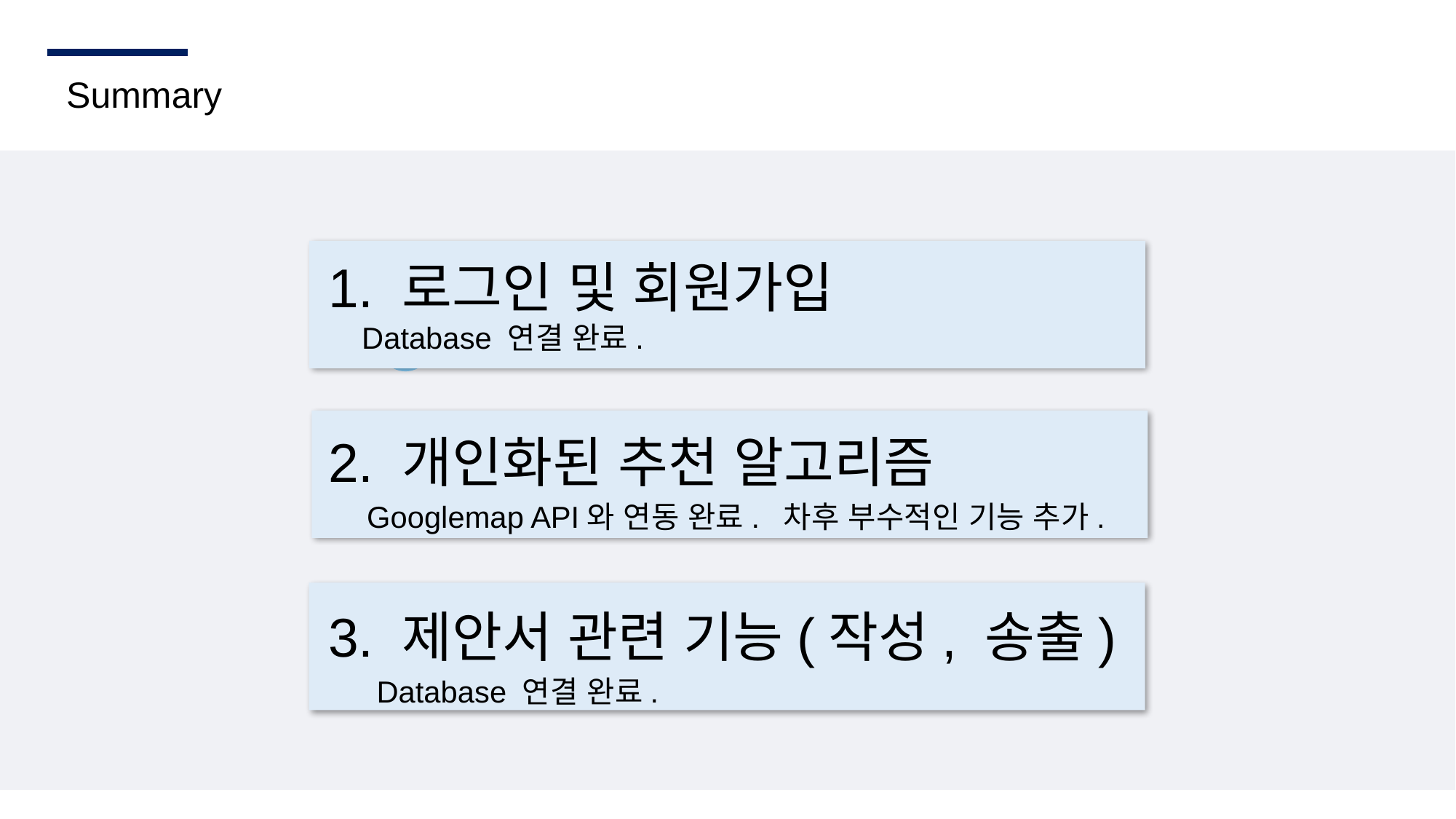

Summary

1. 로그인 및 회원가입
    Database 연결 완료.

2. 개인화된 추천 알고리즘
    Googlemap API와 연동 완료.  차후 부수적인 기능 추가.

3. 제안서 관련 기능(작성, 송출)
     Database 연결 완료.